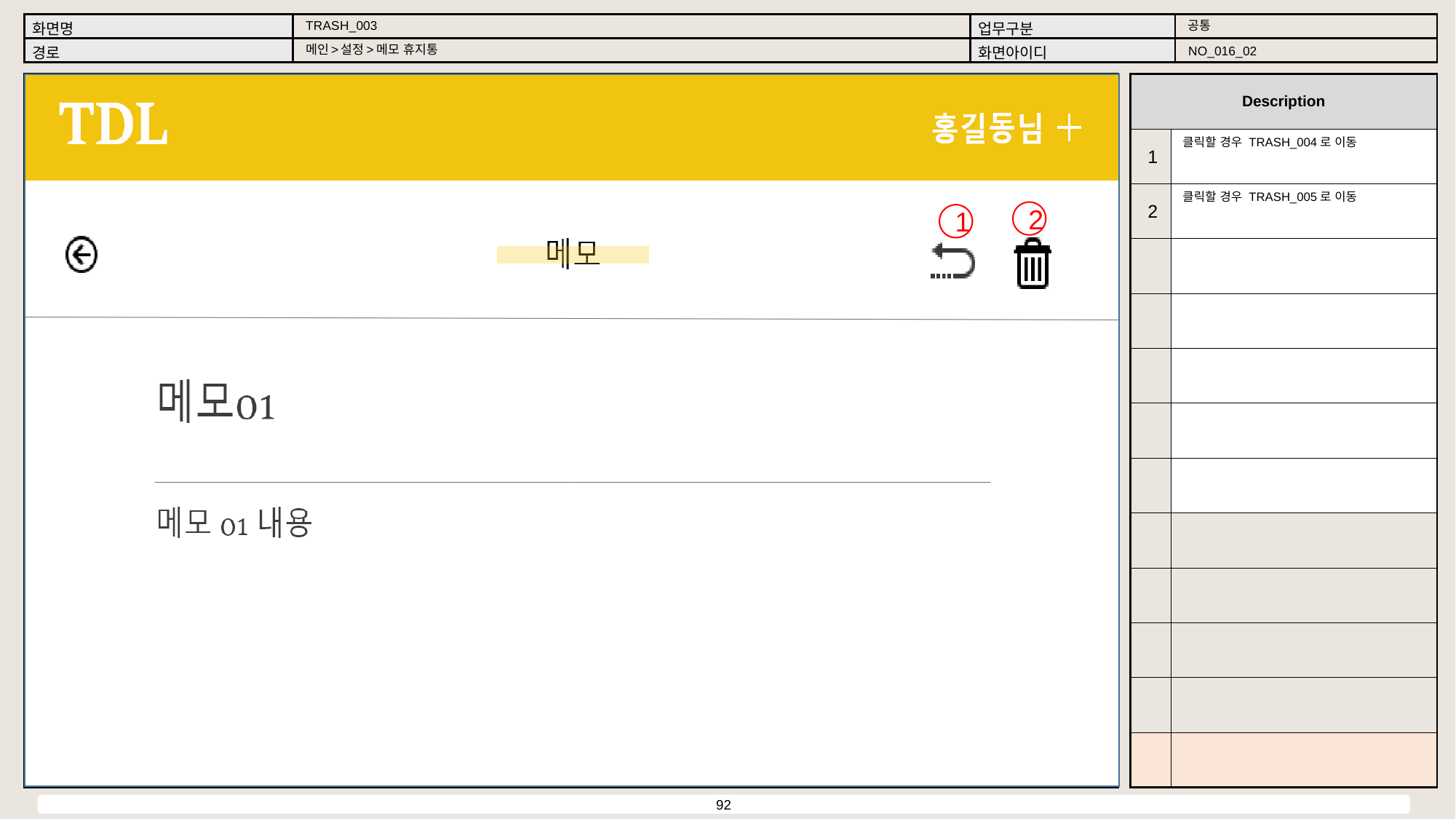

공통
TRASH_003
메인>설정>메모 휴지통
NO_016_02

클릭할 경우 TRASH_004로 이동
1
클릭할 경우 TRASH_005로 이동
2
2
1